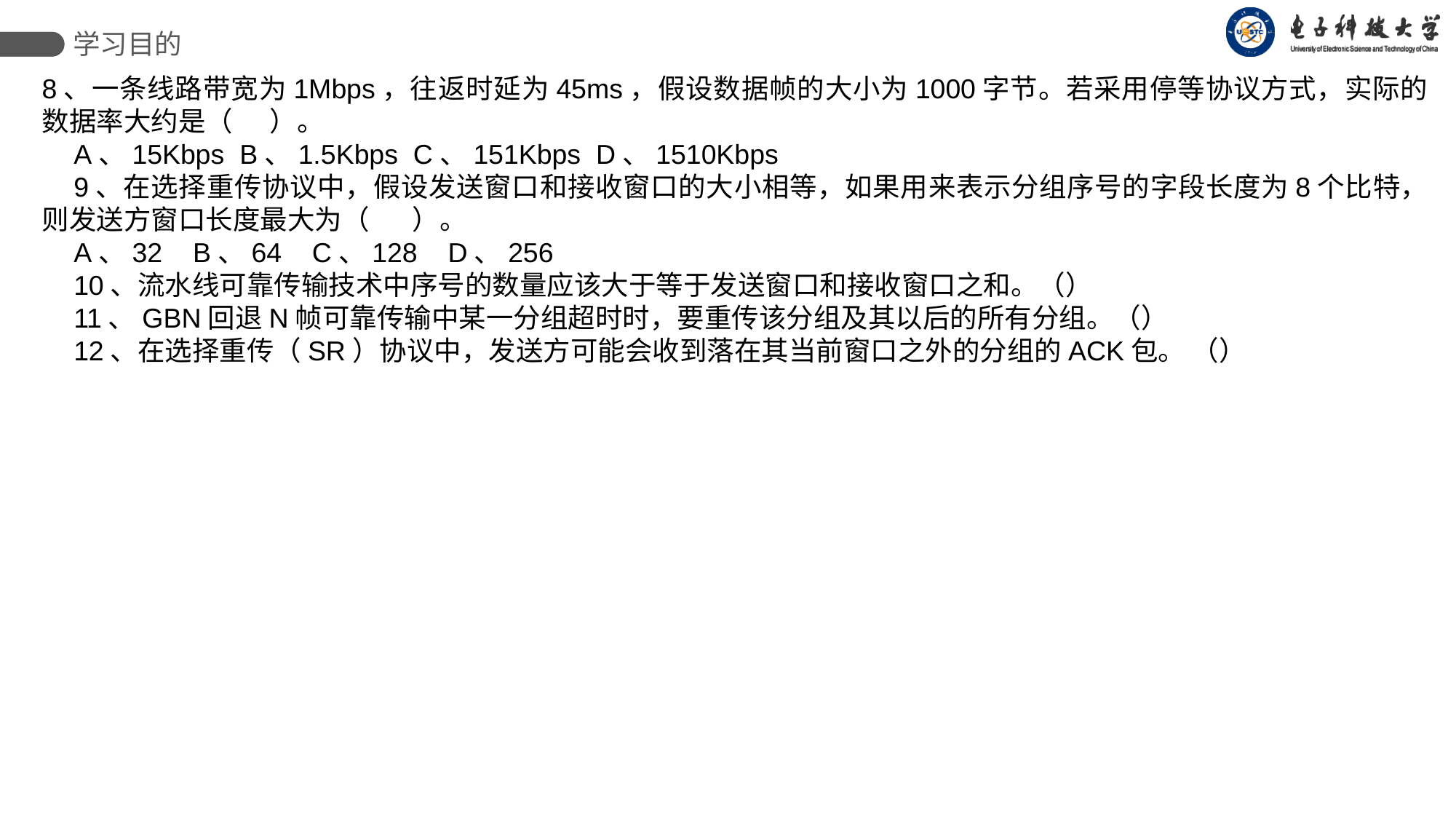

学习目的
8、一条线路带宽为1Mbps，往返时延为45ms，假设数据帧的大小为1000字节。若采用停等协议方式，实际的数据率大约是（      ）。
A、15Kbps  B、1.5Kbps  C、151Kbps  D、1510Kbps
9、在选择重传协议中，假设发送窗口和接收窗口的大小相等，如果用来表示分组序号的字段长度为8个比特，则发送方窗口长度最大为（       ）。
A、32    B、64    C、128    D、256
10、流水线可靠传输技术中序号的数量应该大于等于发送窗口和接收窗口之和。（）
11、GBN回退N帧可靠传输中某一分组超时时，要重传该分组及其以后的所有分组。（）
12、在选择重传（SR）协议中，发送方可能会收到落在其当前窗口之外的分组的ACK包。 （）